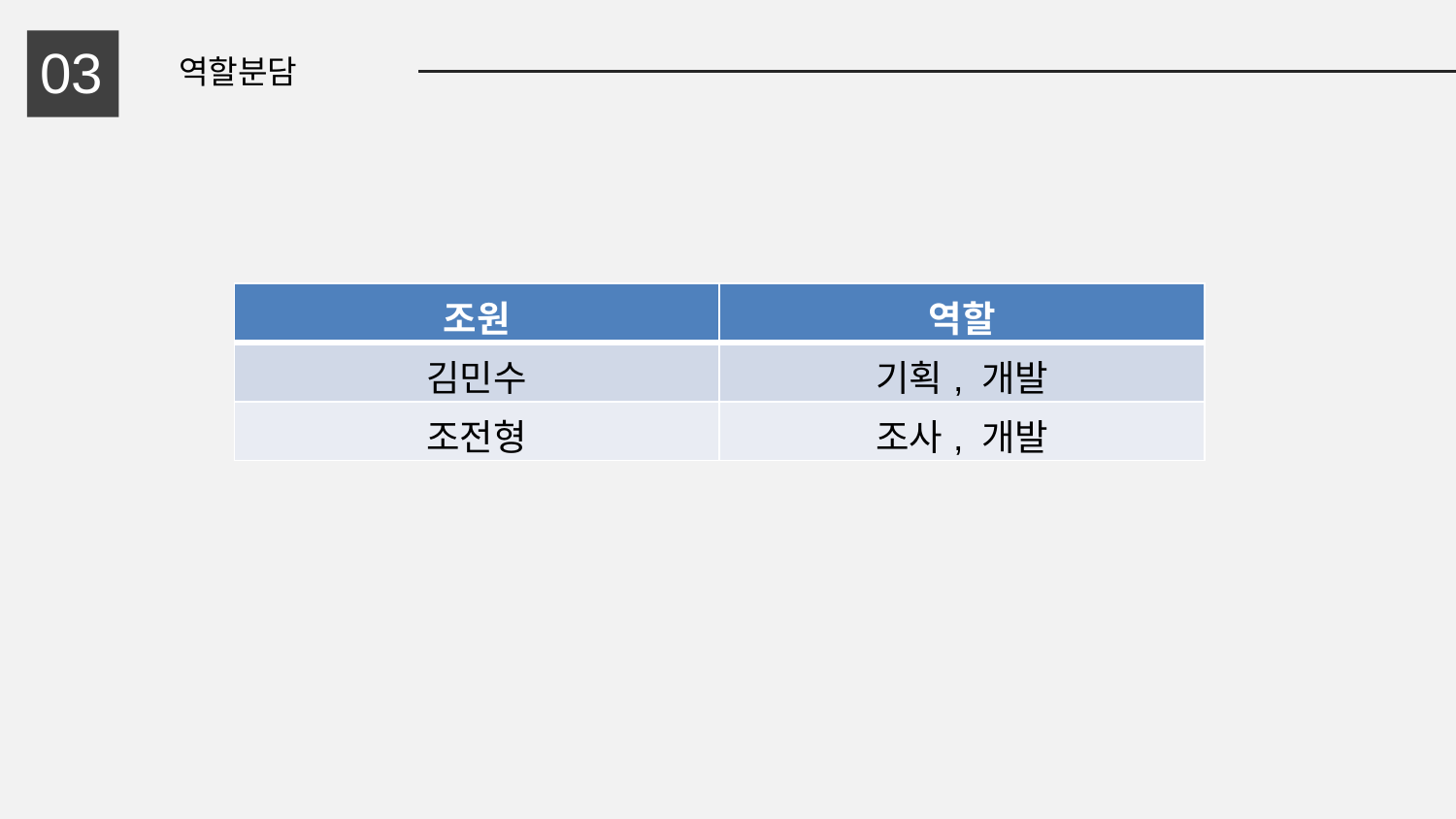

03

역할분담
| 조원 | 역할 |
| --- | --- |
| 김민수 | 기획, 개발 |
| 조전형 | 조사, 개발 |